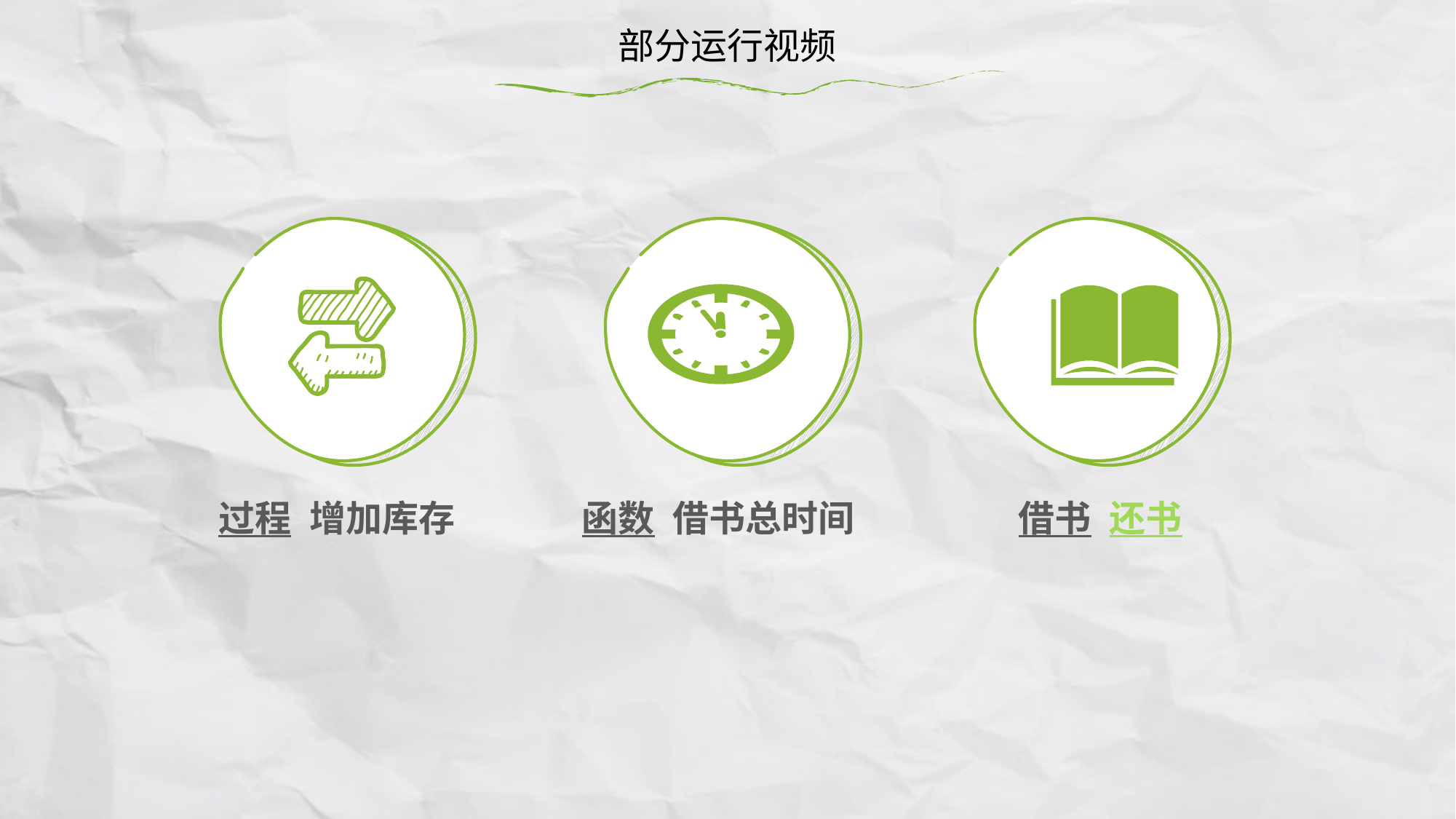

部分运行视频

过程 增加库存
函数 借书总时间
借书 还书